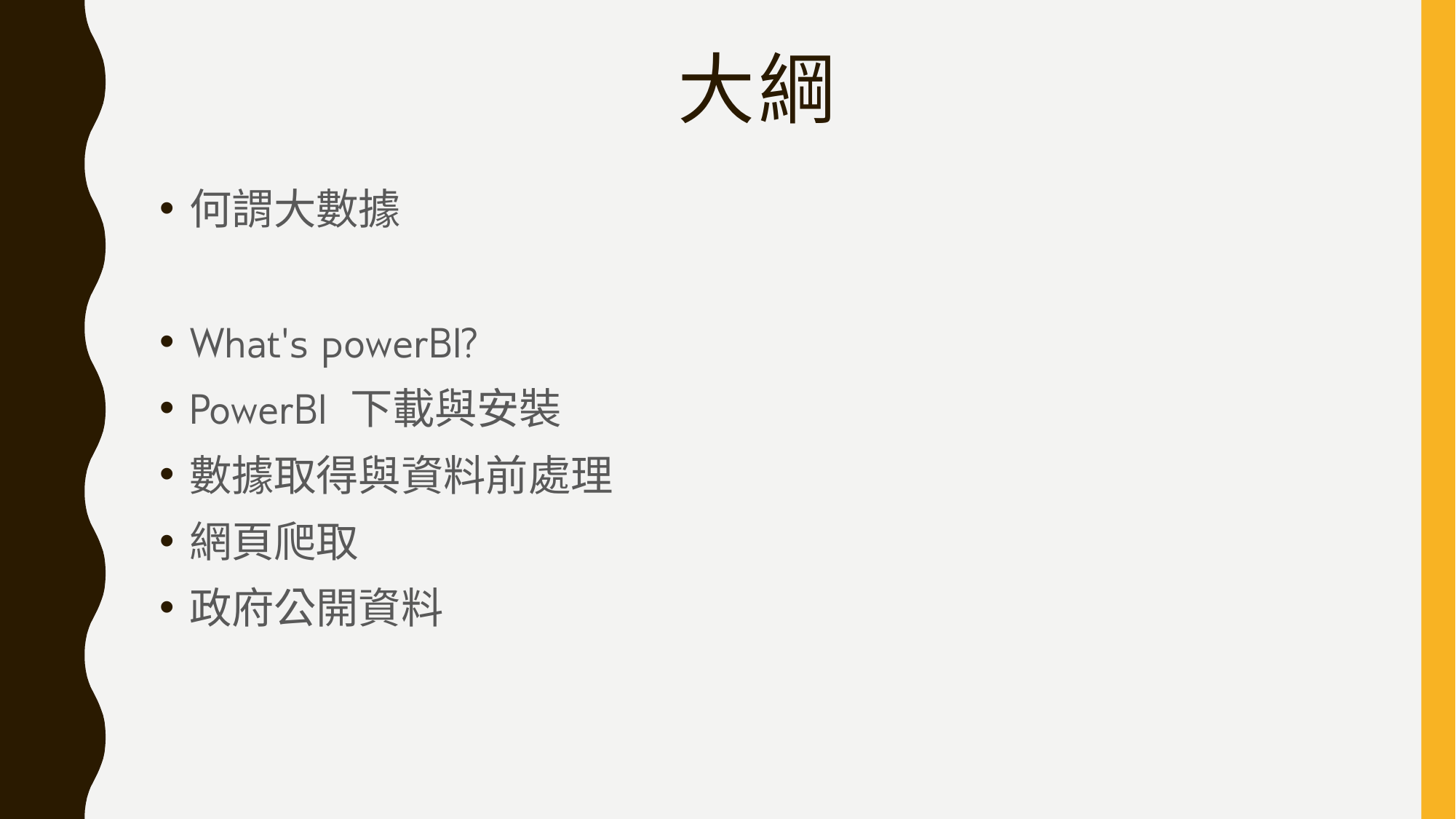

大綱
何謂大數據

What's powerBI?
PowerBI 下載與安裝
數據取得與資料前處理
網頁爬取
政府公開資料